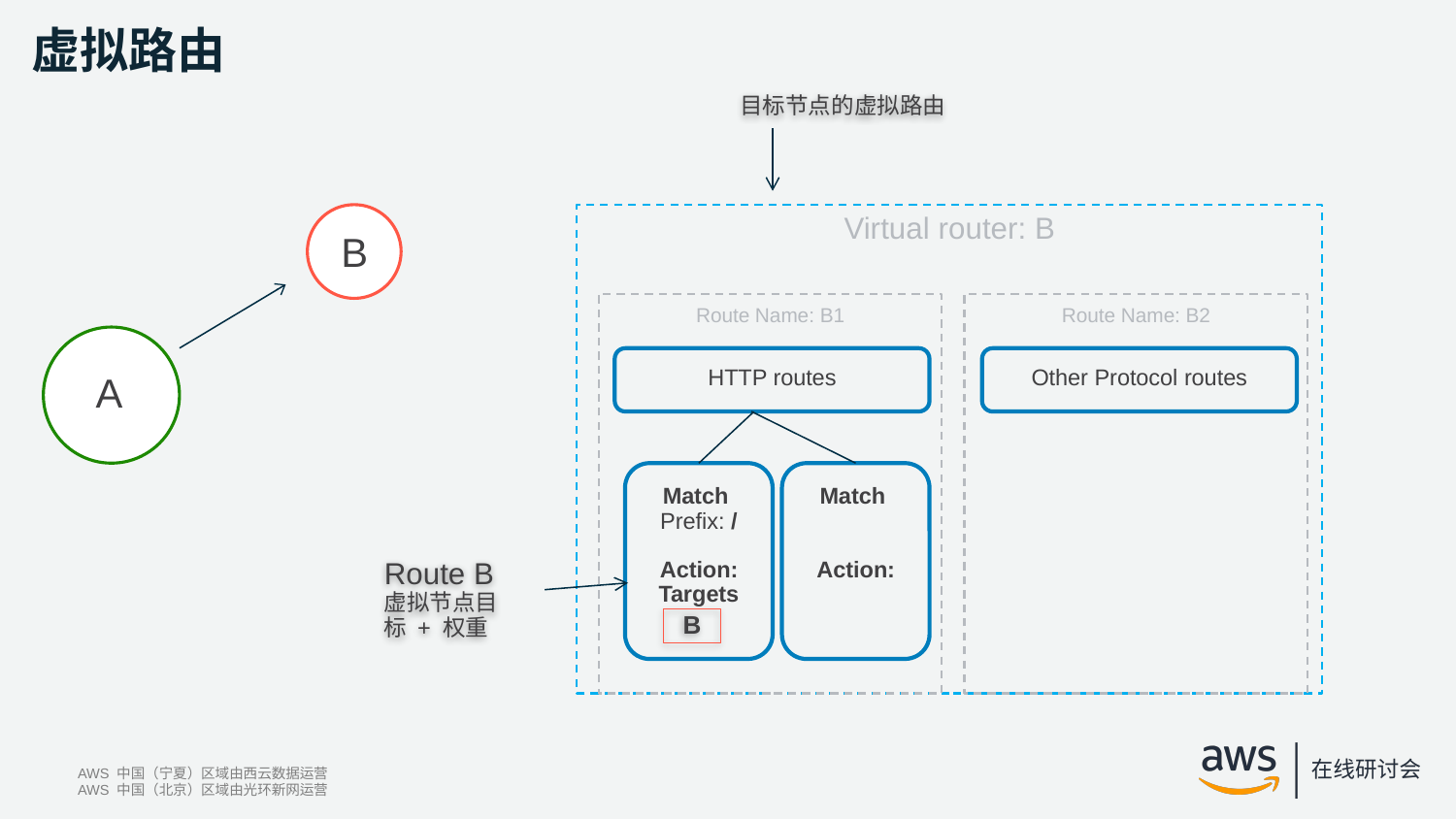

# 虚拟路由
目标节点的虚拟路由

B
Virtual router: B
Route Name: B1
Route Name: B2

A

HTTP routes
Other Protocol routes
Match
Prefix: /

Action:
Targets
Match

Action:
Route B
虚拟节点目标 + 权重

B